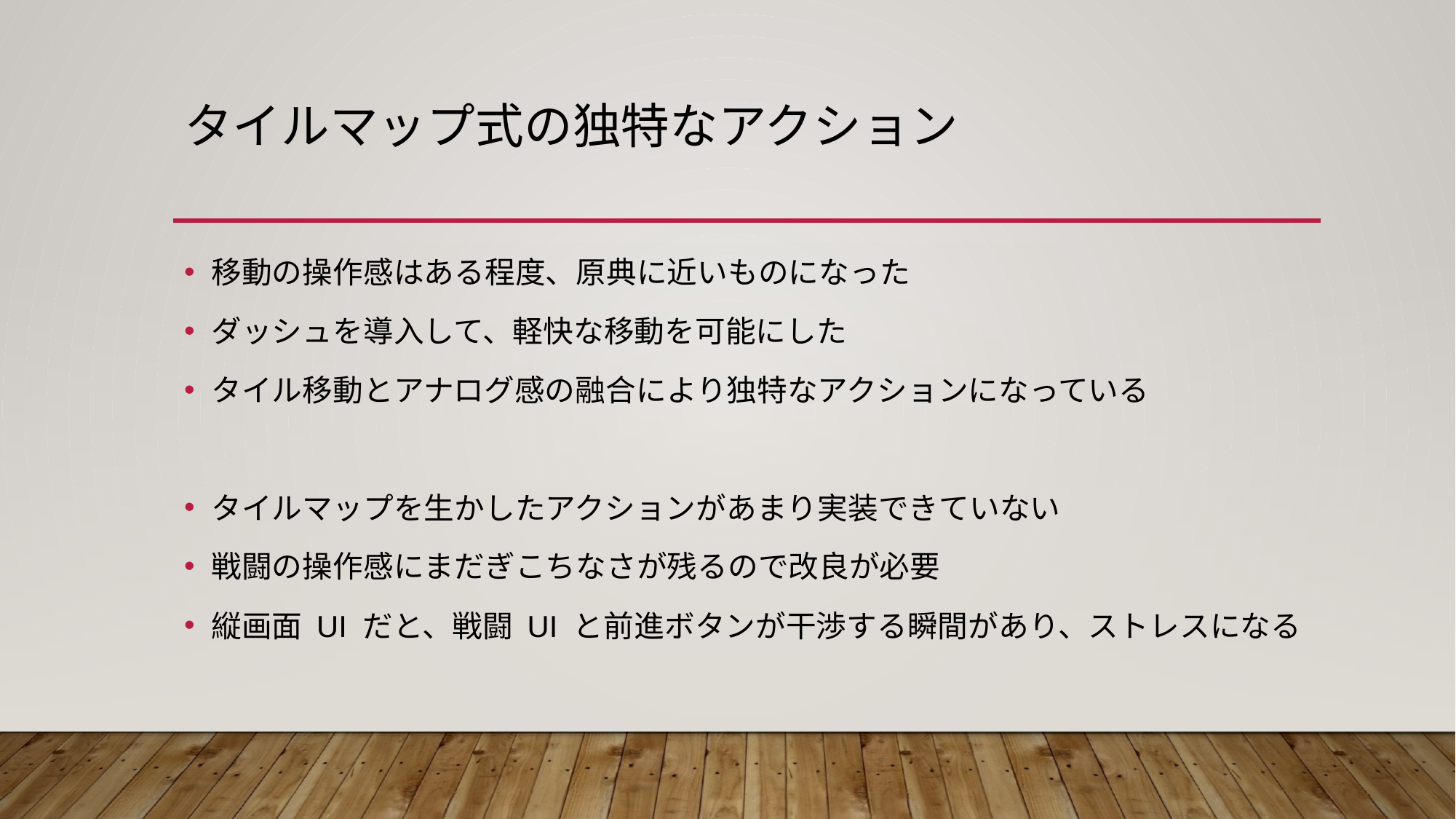

# タイルマップ式の独特なアクション
移動の操作感はある程度、原典に近いものになった
ダッシュを導入して、軽快な移動を可能にした
タイル移動とアナログ感の融合により独特なアクションになっている

タイルマップを生かしたアクションがあまり実装できていない
戦闘の操作感にまだぎこちなさが残るので改良が必要
縦画面 UI だと、戦闘 UI と前進ボタンが干渉する瞬間があり、ストレスになる